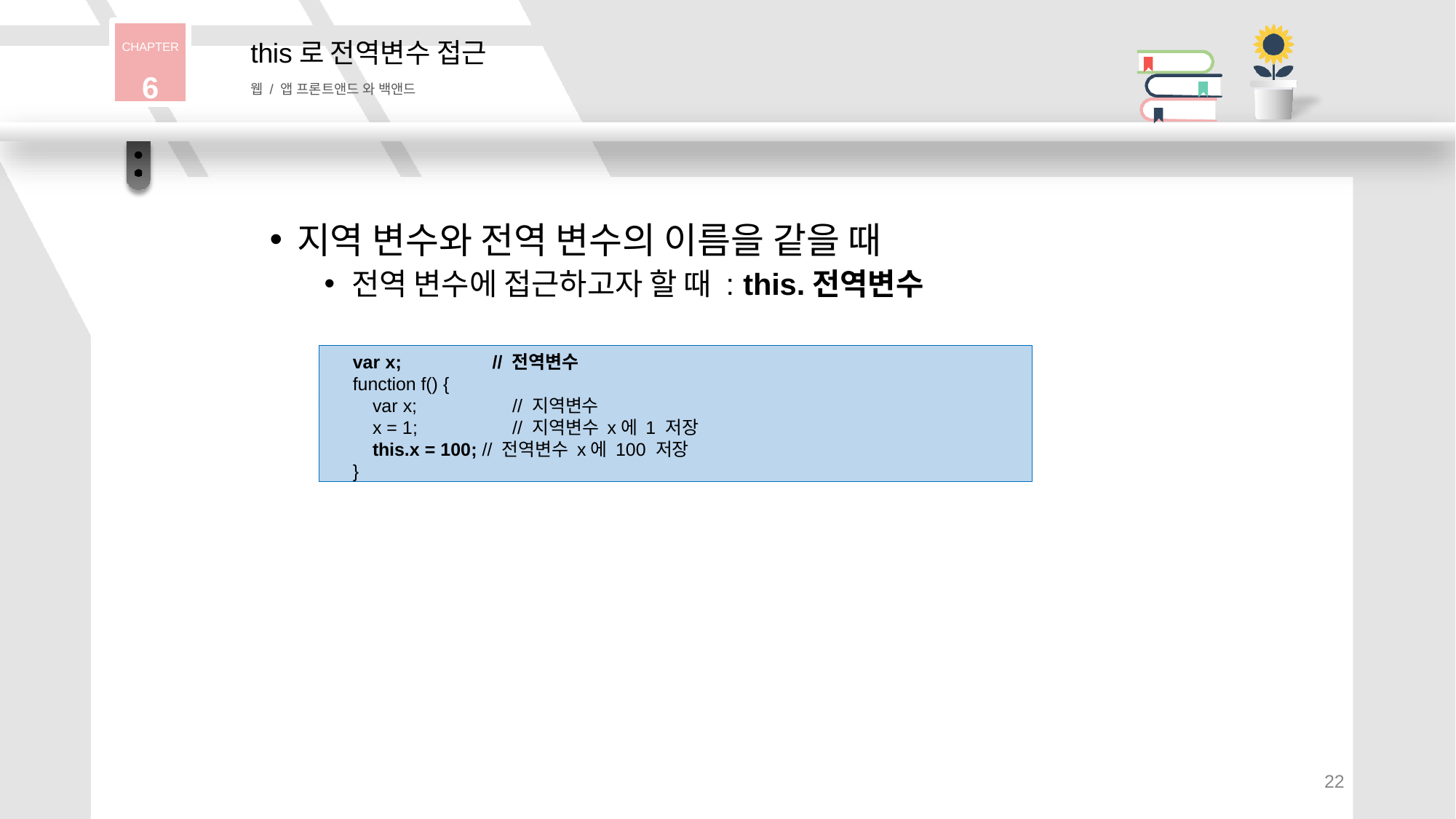

CHAPTER

6

this로 전역변수 접근
웹 / 앱 프론트앤드 와 백앤드

지역 변수와 전역 변수의 이름을 같을 때
전역 변수에 접근하고자 할 때 : this.전역변수
var x;	// 전역변수
function f() {
var x;	// 지역변수
x = 1;	// 지역변수 x에 1 저장
this.x = 100; // 전역변수 x에 100 저장
}
22